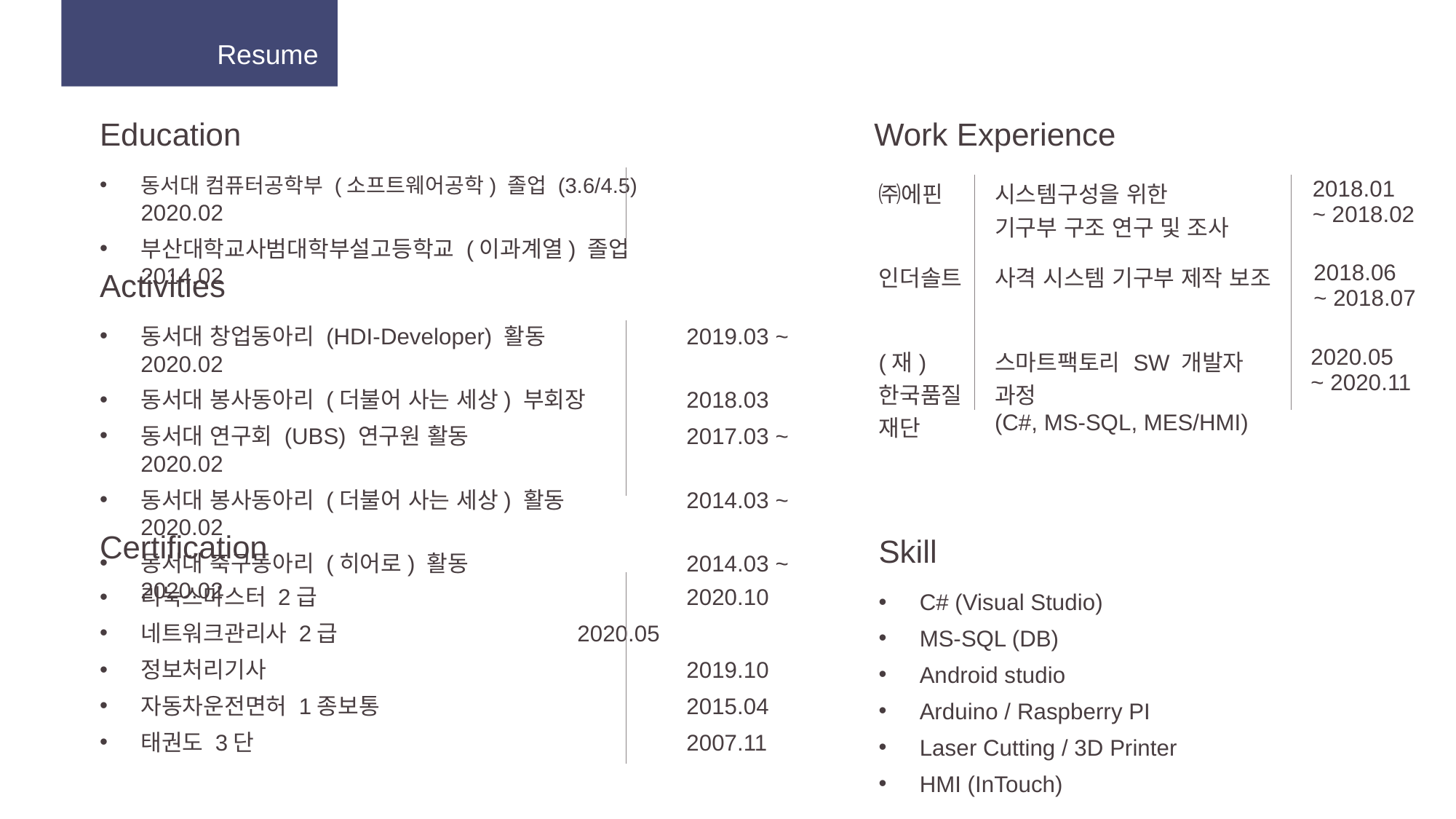

Resume
Education

동서대 컴퓨터공학부 (소프트웨어공학) 졸업 (3.6/4.5)	2020.02

부산대학교사범대학부설고등학교 (이과계열) 졸업	2014.02

Work Experience

| ㈜에핀 | 시스템구성을 위한 기구부 구조 연구 및 조사 | 2018.01 ~ 2018.02 |
| --- | --- | --- |
| 인더솔트 | 사격 시스템 기구부 제작 보조 | 2018.06 ~ 2018.07 |
| --- | --- | --- |
Activities

동서대 창업동아리 (HDI-Developer) 활동		2019.03 ~ 2020.02

동서대 봉사동아리 (더불어 사는 세상) 부회장	2018.03

동서대 연구회 (UBS) 연구원 활동		2017.03 ~ 2020.02

동서대 봉사동아리 (더불어 사는 세상) 활동		2014.03 ~ 2020.02

동서대 축구동아리 (히어로) 활동		2014.03 ~ 2020.02
| (재)한국품질재단 | 스마트팩토리 SW 개발자 과정 (C#, MS-SQL, MES/HMI) | 2020.05 ~ 2020.11 |
| --- | --- | --- |
Certification

리눅스마스터 2급				2020.10

네트워크관리사 2급			2020.05

정보처리기사				2019.10

자동차운전면허 1종보통			2015.04

태권도 3단				2007.11
Skill

C# (Visual Studio)

MS-SQL (DB)

Android studio

Arduino / Raspberry PI

Laser Cutting / 3D Printer

HMI (InTouch)